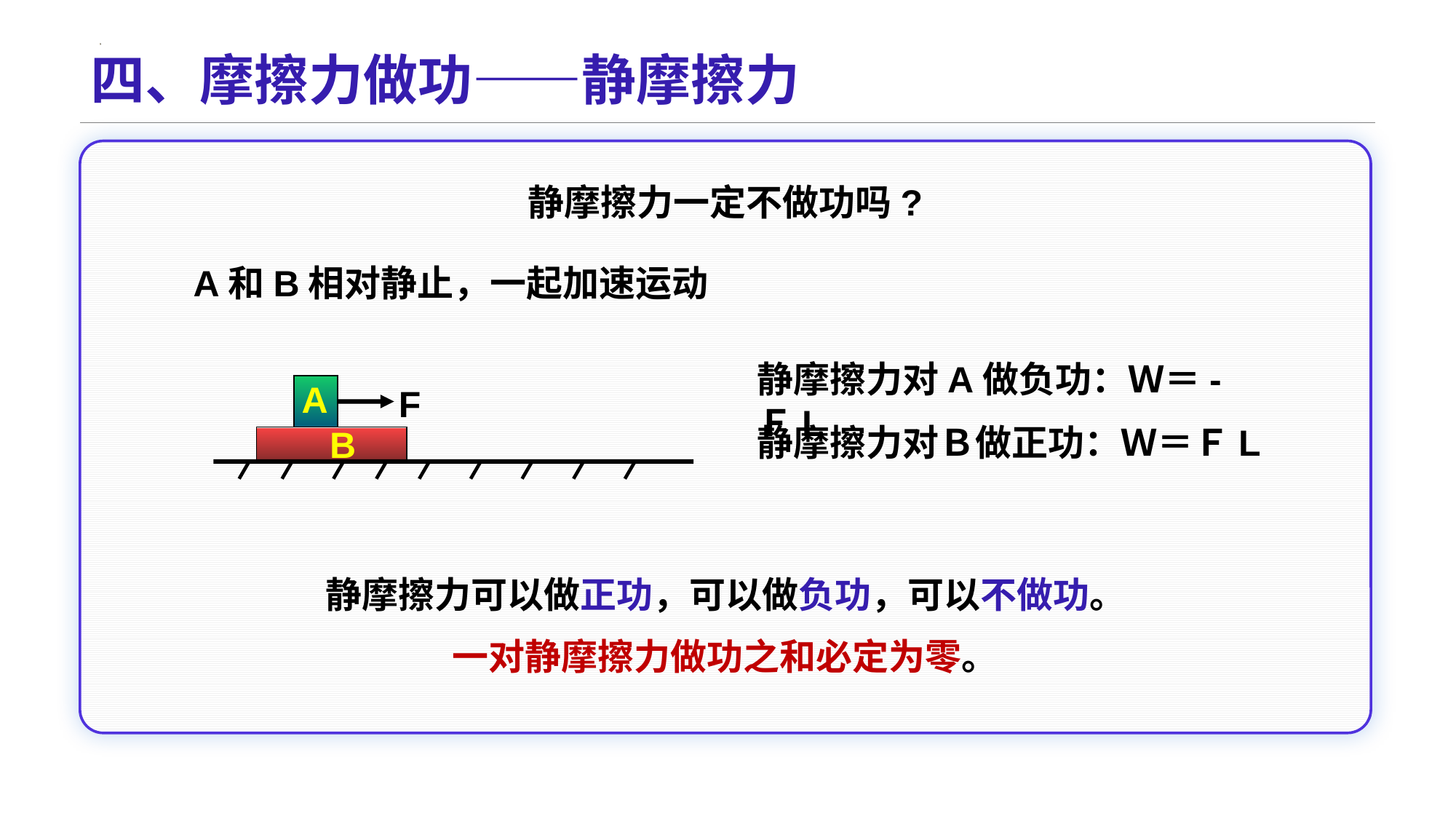

四、摩擦力做功——静摩擦力
一、变力做功

静摩擦力一定不做功吗?
A和B相对静止，一起加速运动
静摩擦力对A做负功：Ｗ＝-ＦL

F
A

B

静摩擦力对Ｂ做正功：Ｗ＝ＦL

静摩擦力可以做正功，可以做负功，可以不做功。
一对静摩擦力做功之和必定为零。